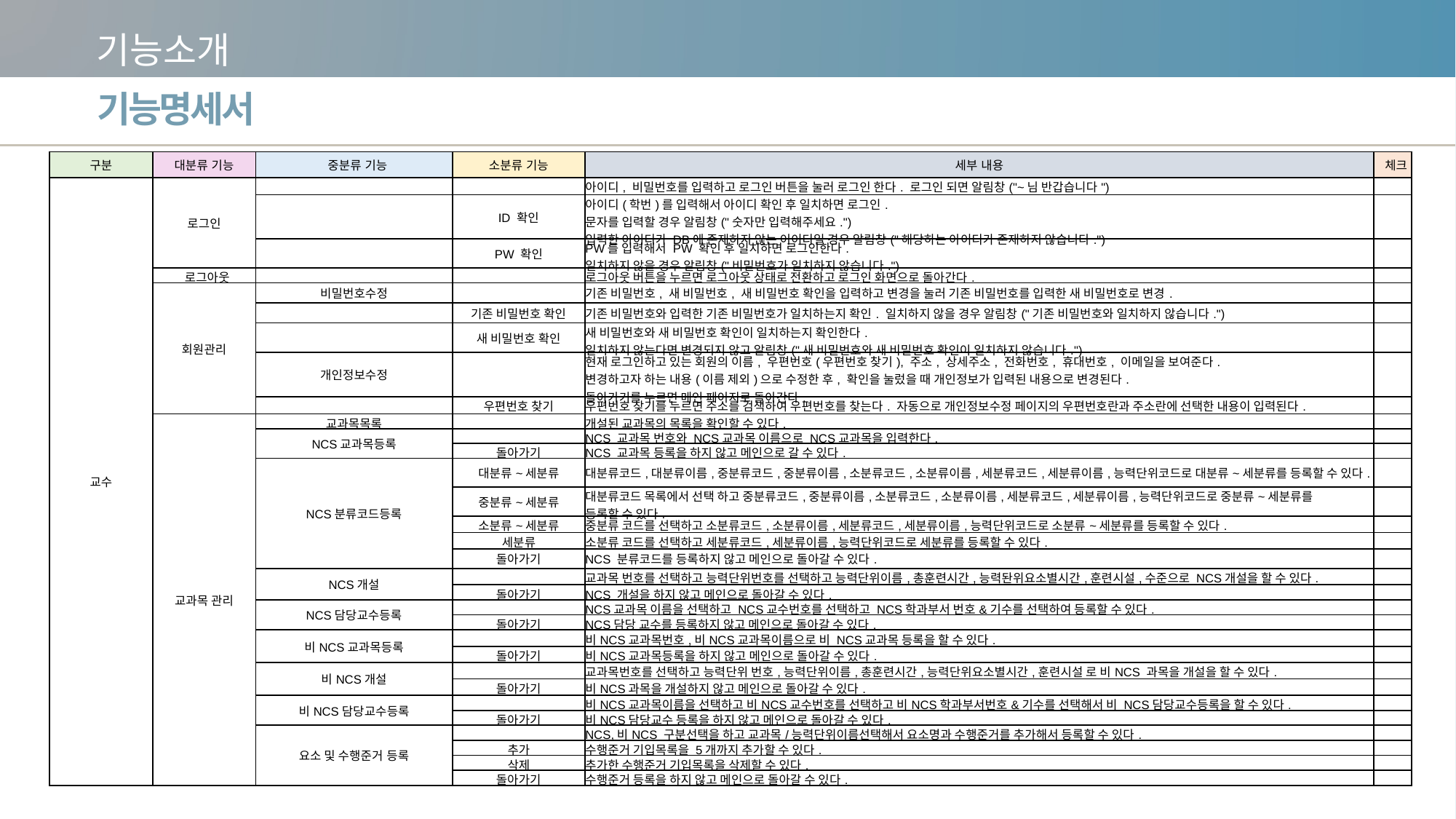

기능소개

기능명세서
| 구분 | 대분류 기능 | 중분류 기능 | 소분류 기능 | 세부 내용 | 체크 |
| --- | --- | --- | --- | --- | --- |
| 교수 | 로그인 |  |  | 아이디, 비밀번호를 입력하고 로그인 버튼을 눌러 로그인 한다. 로그인 되면 알림창("~님 반갑습니다") |  |
|  |  |  | ID 확인 | 아이디(학번)를 입력해서 아이디 확인 후 일치하면 로그인. 문자를 입력할 경우 알림창("숫자만 입력해주세요.") 입력한 아이디가 DB에 존재하지 않는 이이디일 경우 알림창("해당하는 아이디가 존재하지 않습니다.") |  |
|  |  |  | PW 확인 | PW를 입력해서 PW 확인 후 일치하면 로그인한다. 일치하지 않을 경우 알림창("비밀번호가 일치하지 않습니다.") |  |
|  | 로그아웃 |  |  | 로그아웃 버튼을 누르면 로그아웃 상태로 전환하고 로그인 화면으로 돌아간다. |  |
|  | 회원관리 | 비밀번호수정 |  | 기존 비밀번호, 새 비밀번호, 새 비밀번호 확인을 입력하고 변경을 눌러 기존 비밀번호를 입력한 새 비밀번호로 변경. |  |
|  |  |  | 기존 비밀번호 확인 | 기존 비밀번호와 입력한 기존 비밀번호가 일치하는지 확인. 일치하지 않을 경우 알림창("기존 비밀번호와 일치하지 않습니다.") |  |
|  |  |  | 새 비밀번호 확인 | 새 비밀번호와 새 비밀번호 확인이 일치하는지 확인한다. 일치하지 않는다면 변경되지 않고 알림창("새 비밀번호와 새 비밀번호 확인이 일치하지 않습니다.") |  |
|  |  | 개인정보수정 |  | 현재 로그인하고 있는 회원의 이름, 우편번호(우편번호 찾기), 주소, 상세주소, 전화번호, 휴대번호, 이메일을 보여준다. 변경하고자 하는 내용(이름 제외)으로 수정한 후, 확인을 눌렀을 때 개인정보가 입력된 내용으로 변경된다. 돌아가기를 누르면 메인 페이지로 돌아간다. |  |
|  |  |  | 우편번호 찾기 | 우편번호 찾기를 누르면 주소를 검색하여 우편번호를 찾는다. 자동으로 개인정보수정 페이지의 우편번호란과 주소란에 선택한 내용이 입력된다. |  |
|  | 교과목 관리 | 교과목목록 |  | 개설된 교과목의 목록을 확인할 수 있다. |  |
|  |  | NCS교과목등록 |  | NCS 교과목 번호와 NCS교과목 이름으로 NCS교과목을 입력한다. |  |
|  |  |  | 돌아가기 | NCS 교과목 등록을 하지 않고 메인으로 갈 수 있다. |  |
|  |  | NCS분류코드등록 | 대분류~세분류 | 대분류코드,대분류이름,중분류코드,중분류이름,소분류코드,소분류이름,세분류코드,세분류이름,능력단위코드로 대분류~세분류를 등록할 수 있다. |  |
|  |  |  | 중분류~세분류 | 대분류코드 목록에서 선택 하고 중분류코드,중분류이름,소분류코드,소분류이름,세분류코드,세분류이름,능력단위코드로 중분류~세분류를 등록할 수 있다. |  |
|  |  |  | 소분류~세분류 | 중분류 코드를 선택하고 소분류코드,소분류이름,세분류코드,세분류이름,능력단위코드로 소분류~세분류를 등록할 수 있다. |  |
|  |  |  | 세분류 | 소분류 코드를 선택하고 세분류코드,세분류이름,능력단위코드로 세분류를 등록할 수 있다. |  |
|  |  |  | 돌아가기 | NCS 분류코드를 등록하지 않고 메인으로 돌아갈 수 있다. |  |
|  |  | NCS개설 |  | 교과목 번호를 선택하고 능력단위번호를 선택하고 능력단위이름,총훈련시간,능력돤위요소별시간,훈련시설,수준으로 NCS개설을 할 수 있다. |  |
|  |  |  | 돌아가기 | NCS 개설을 하지 않고 메인으로 돌아갈 수 있다. |  |
|  |  | NCS담당교수등록 |  | NCS교과목 이름을 선택하고 NCS교수번호를 선택하고 NCS학과부서 번호&기수를 선택하여 등록할 수 있다. |  |
|  |  |  | 돌아가기 | NCS담당 교수를 등록하지 않고 메인으로 돌아갈 수 있다. |  |
|  |  | 비NCS교과목등록 |  | 비NCS교과목번호,비NCS교과목이름으로 비 NCS교과목 등록을 할 수 있다. |  |
|  |  |  | 돌아가기 | 비NCS교과목등록을 하지 않고 메인으로 돌아갈 수 있다. |  |
|  |  | 비NCS개설 |  | 교과목번호를 선택하고 능력단위 번호,능력단위이름,총훈련시간,능력단위요소별시간,훈련시설 로 비NCS 과목을 개설을 할 수 있다. |  |
|  |  |  | 돌아가기 | 비NCS과목을 개설하지 않고 메인으로 돌아갈 수 있다. |  |
|  |  | 비NCS담당교수등록 |  | 비NCS교과목이름을 선택하고 비NCS교수번호를 선택하고 비NCS학과부서번호&기수를 선택해서 비 NCS담당교수등록을 할 수 있다. |  |
|  |  |  | 돌아가기 | 비NCS담당교수 등록을 하지 않고 메인으로 돌아갈 수 있다. |  |
|  |  | 요소 및 수행준거 등록 |  | NCS,비NCS 구분선택을 하고 교과목/능력단위이름선택해서 요소명과 수행준거를 추가해서 등록할 수 있다. |  |
|  |  |  | 추가 | 수행준거 기입목록을 5개까지 추가할 수 있다. |  |
|  |  |  | 삭제 | 추가한 수행준거 기입목록을 삭제할 수 있다. |  |
|  |  |  | 돌아가기 | 수행준거 등록을 하지 않고 메인으로 돌아갈 수 있다. |  |